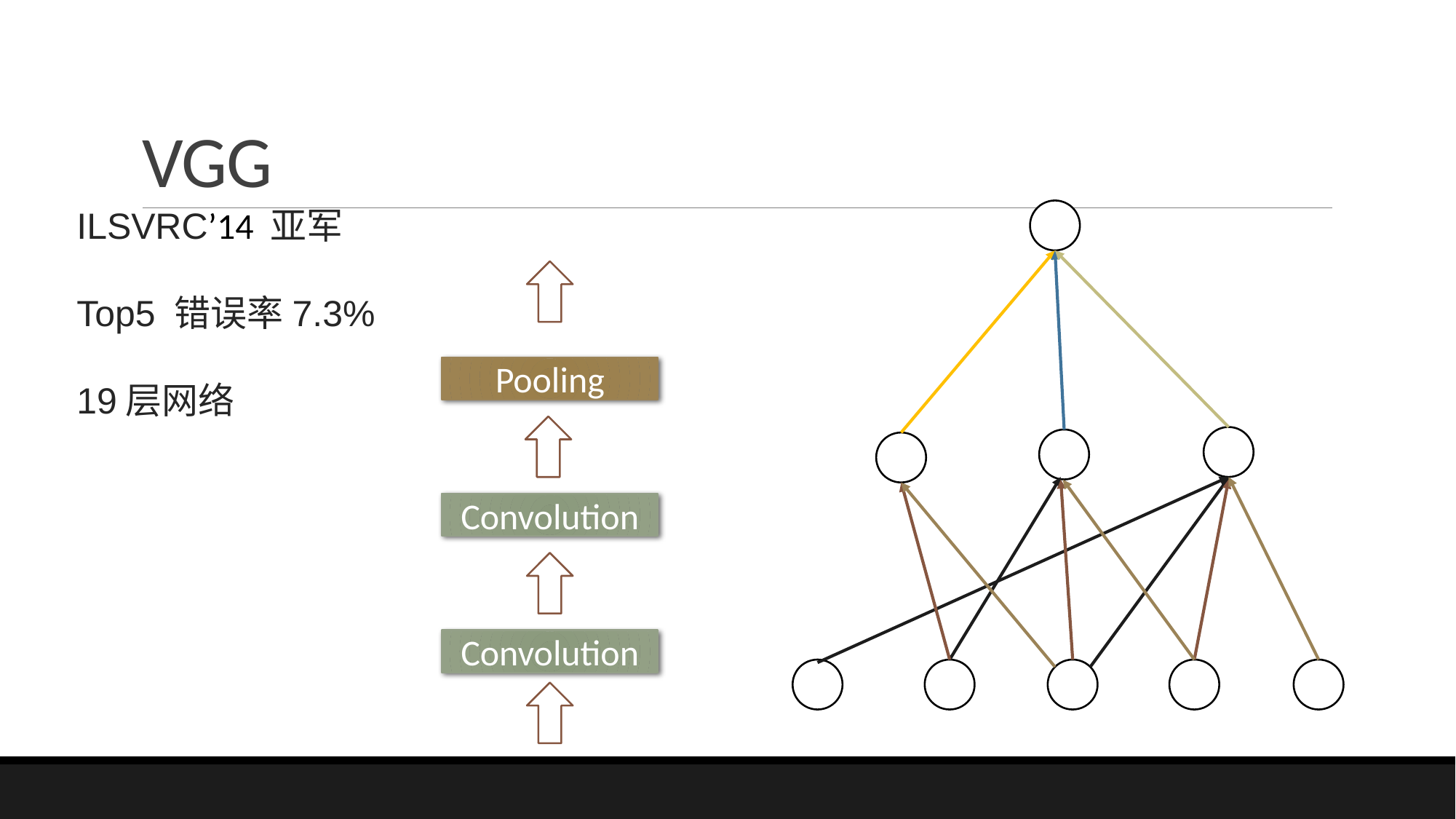

# VGG
ILSVRC’14 亚军

Top5 错误率7.3%

19层网络

Pooling

Convolution

Convolution